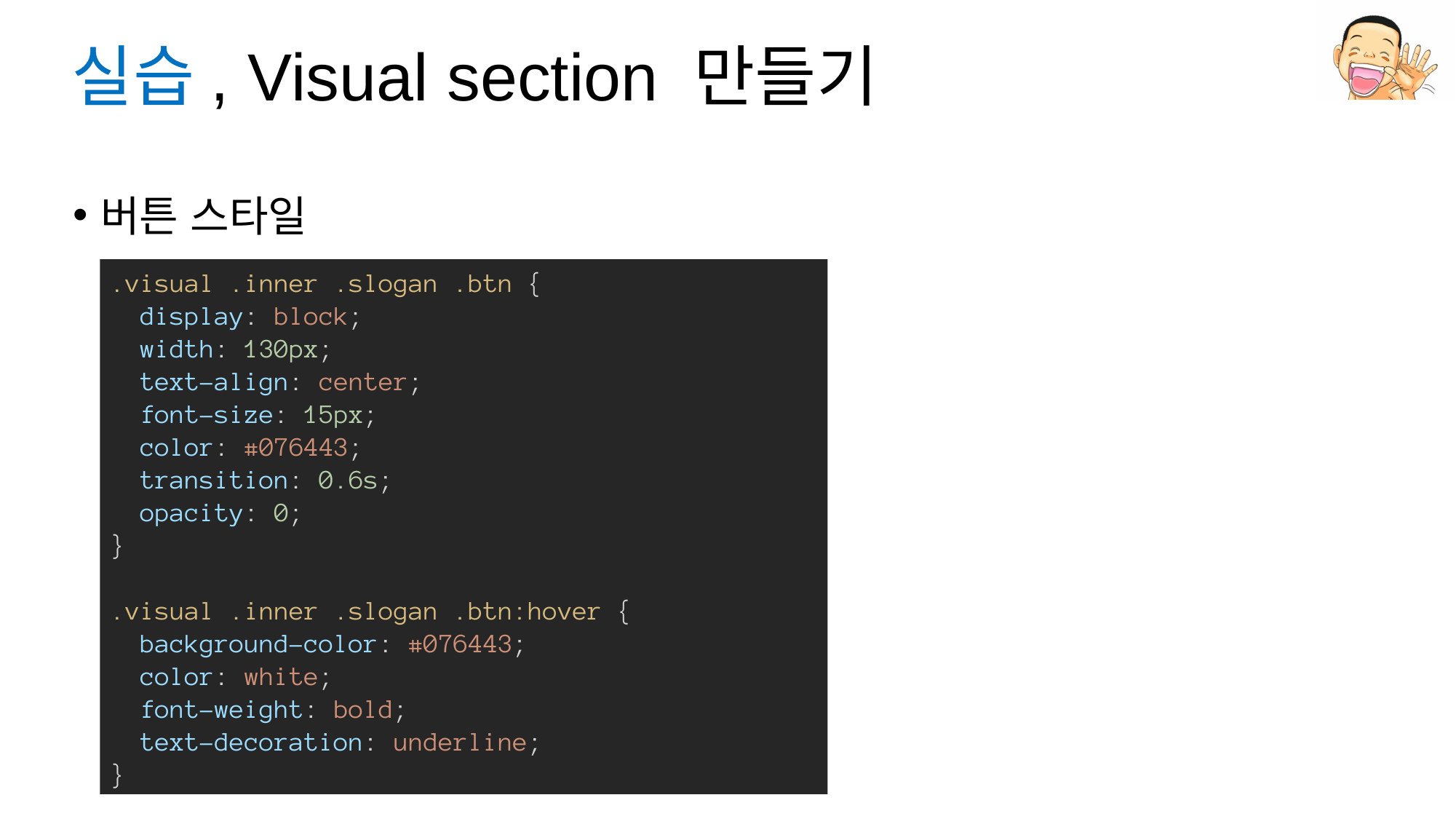

# 실습, Visual section 만들기
버튼 스타일
.visual .inner .slogan .btn {
  display: block;
  width: 130px;
  text-align: center;
  font-size: 15px;
  color: #076443;
  transition: 0.6s;
  opacity: 0;
}
.visual .inner .slogan .btn:hover {
  background-color: #076443;
  color: white;
  font-weight: bold;
  text-decoration: underline;
}